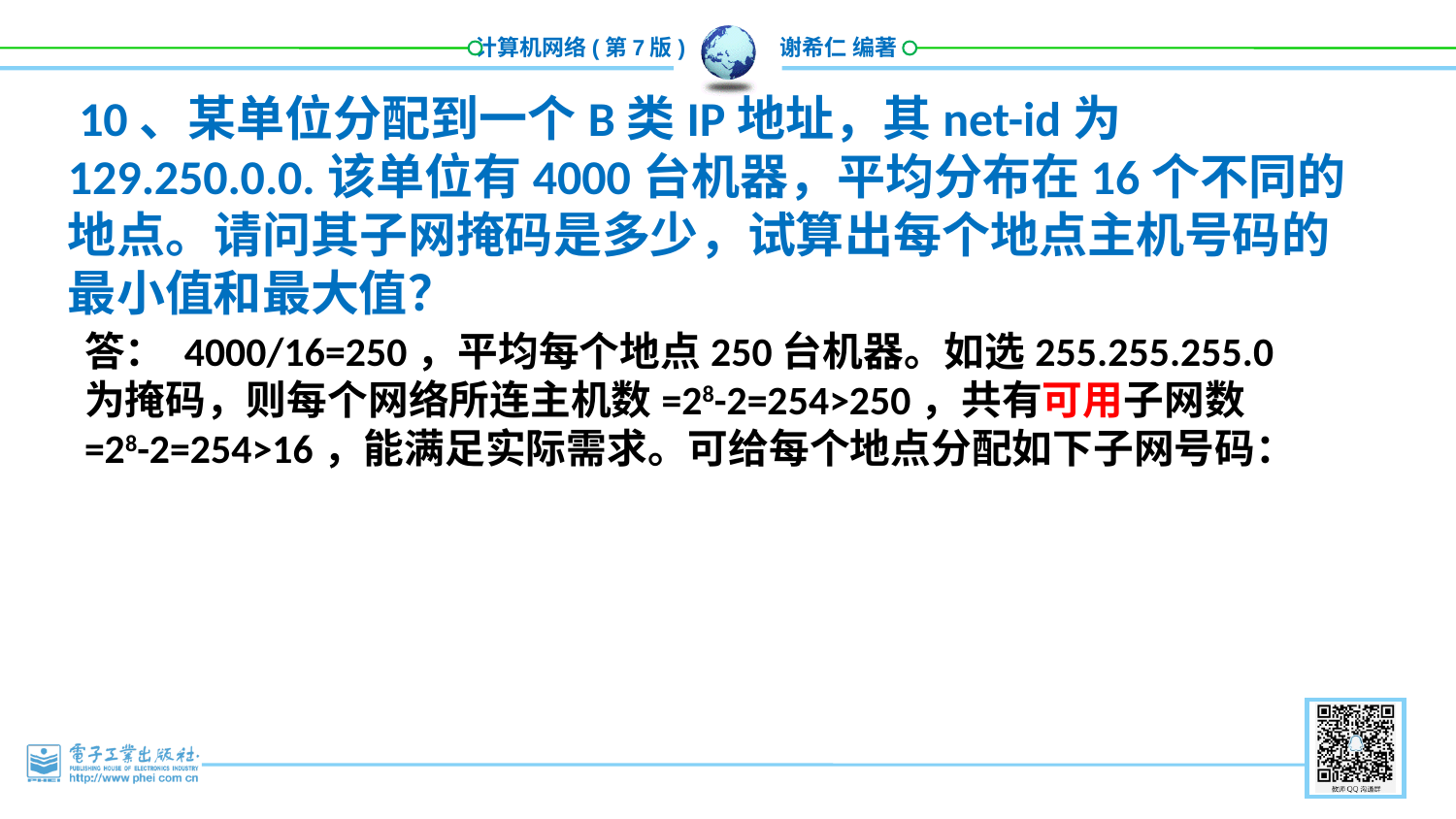

10、某单位分配到一个B类IP地址，其net-id为129.250.0.0.该单位有4000台机器，平均分布在16个不同的地点。请问其子网掩码是多少，试算出每个地点主机号码的最小值和最大值？
答： 4000/16=250，平均每个地点250台机器。如选255.255.255.0为掩码，则每个网络所连主机数=28-2=254>250，共有可用子网数=28-2=254>16，能满足实际需求。可给每个地点分配如下子网号码：